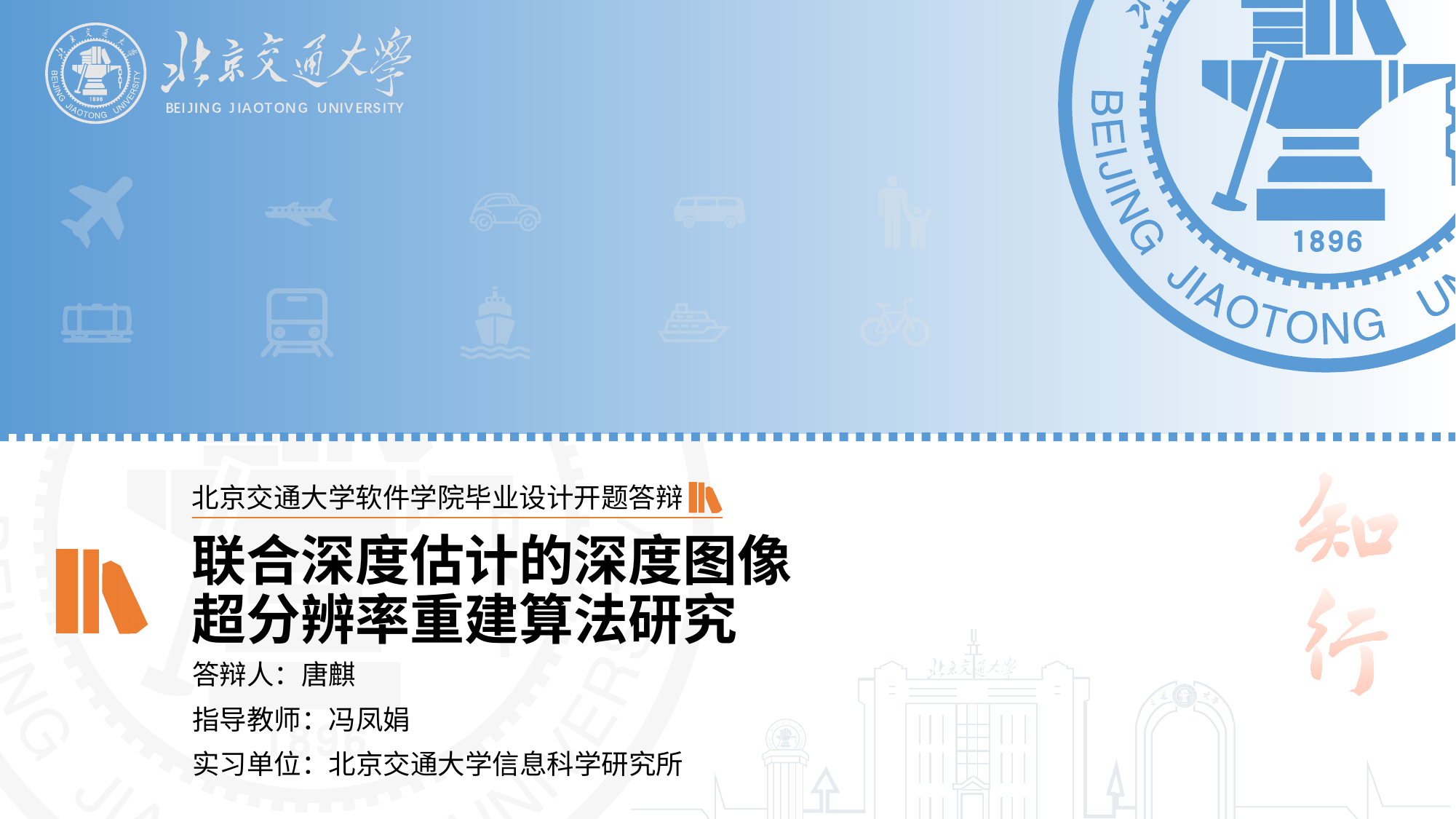

北京交通大学软件学院毕业设计开题答辩

# 联合深度估计的深度图像 超分辨率重建算法研究
答辩人：唐麒
指导教师：冯凤娟
实习单位：北京交通大学信息科学研究所